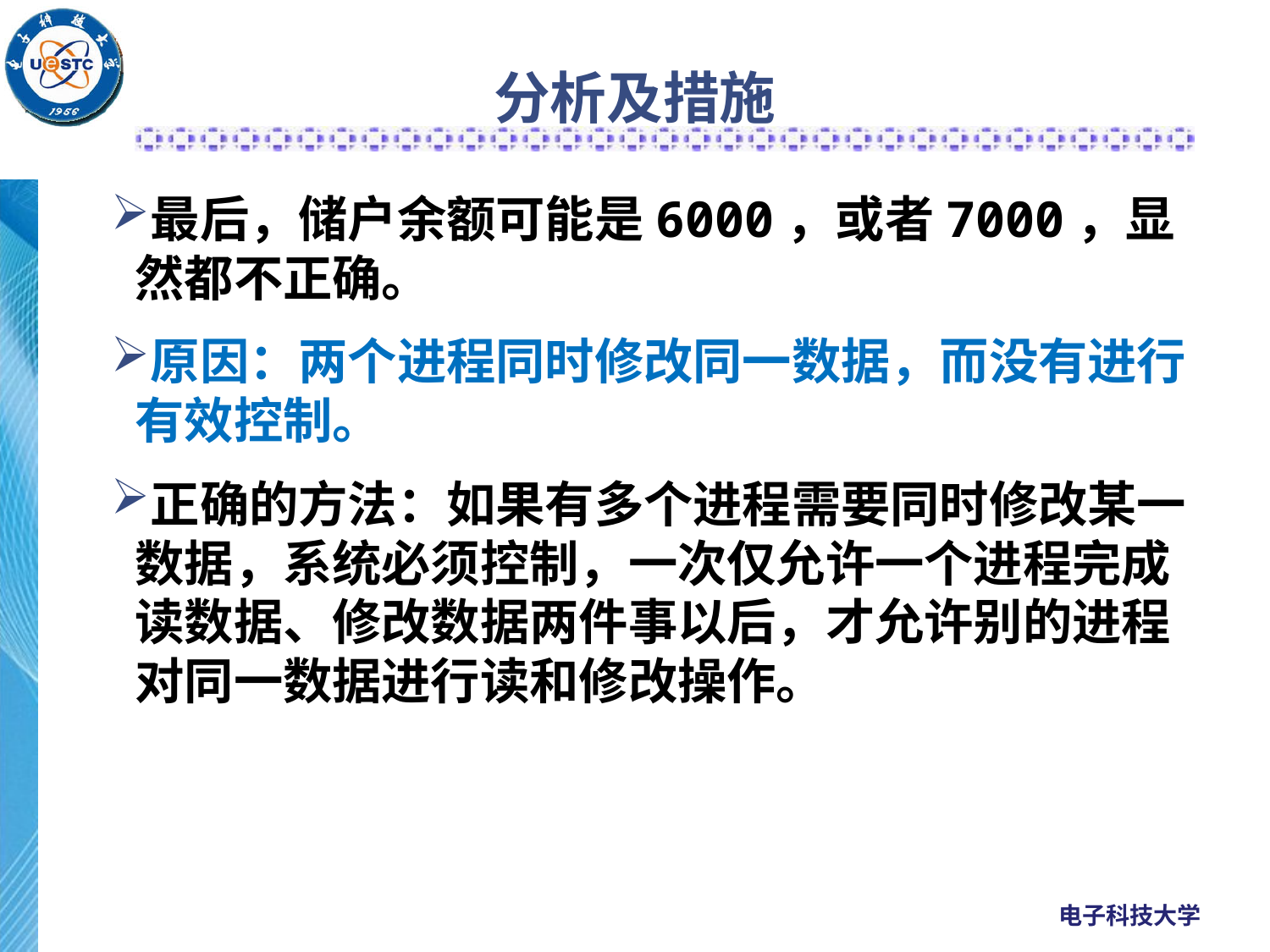

# 分析及措施
最后，储户余额可能是6000，或者7000，显然都不正确。
原因：两个进程同时修改同一数据，而没有进行有效控制。
正确的方法：如果有多个进程需要同时修改某一数据，系统必须控制，一次仅允许一个进程完成读数据、修改数据两件事以后，才允许别的进程对同一数据进行读和修改操作。